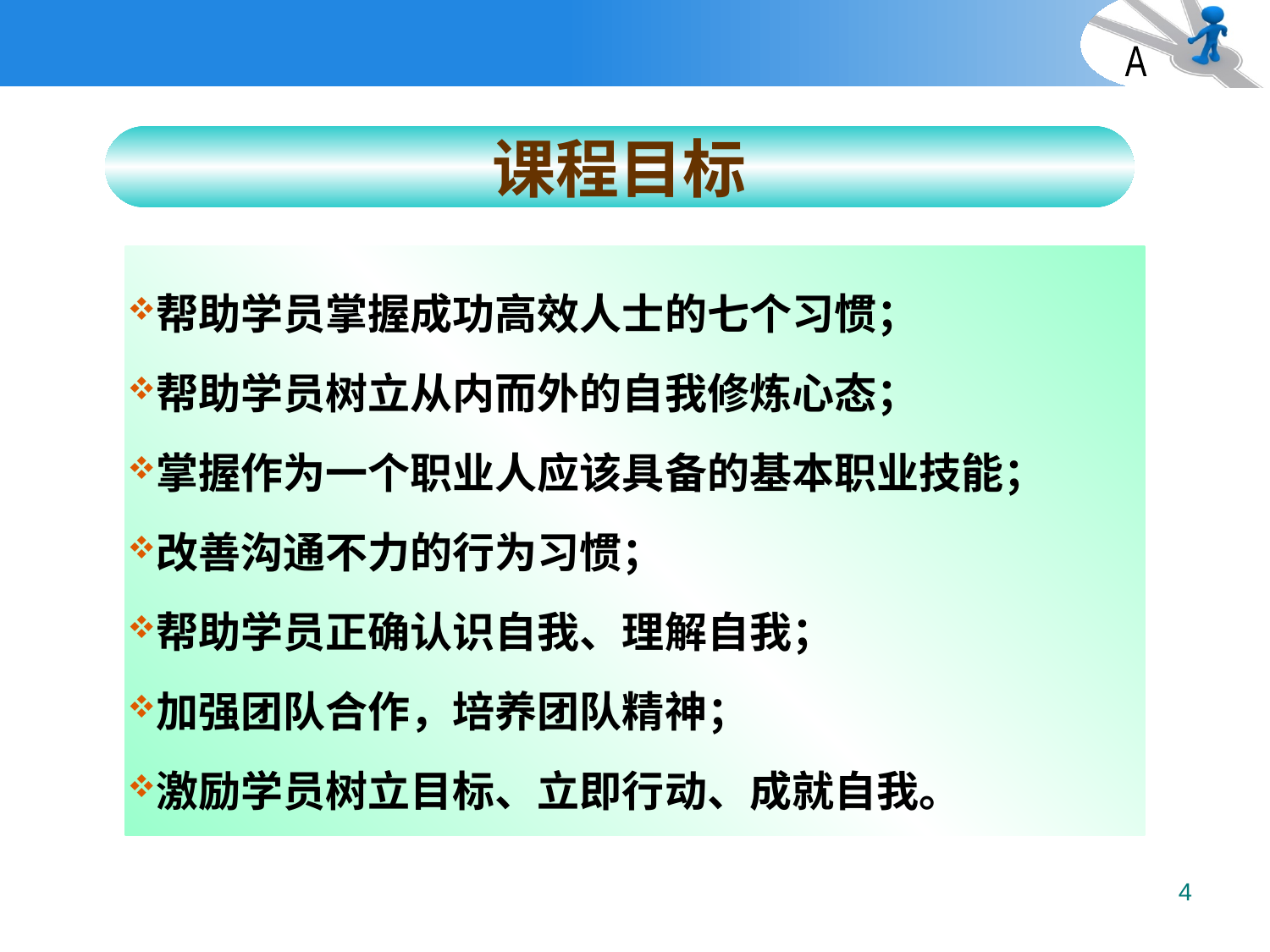

A
课程目标
帮助学员掌握成功高效人士的七个习惯；
帮助学员树立从内而外的自我修炼心态；
掌握作为一个职业人应该具备的基本职业技能；
改善沟通不力的行为习惯；
帮助学员正确认识自我、理解自我；
加强团队合作，培养团队精神；
激励学员树立目标、立即行动、成就自我。
4